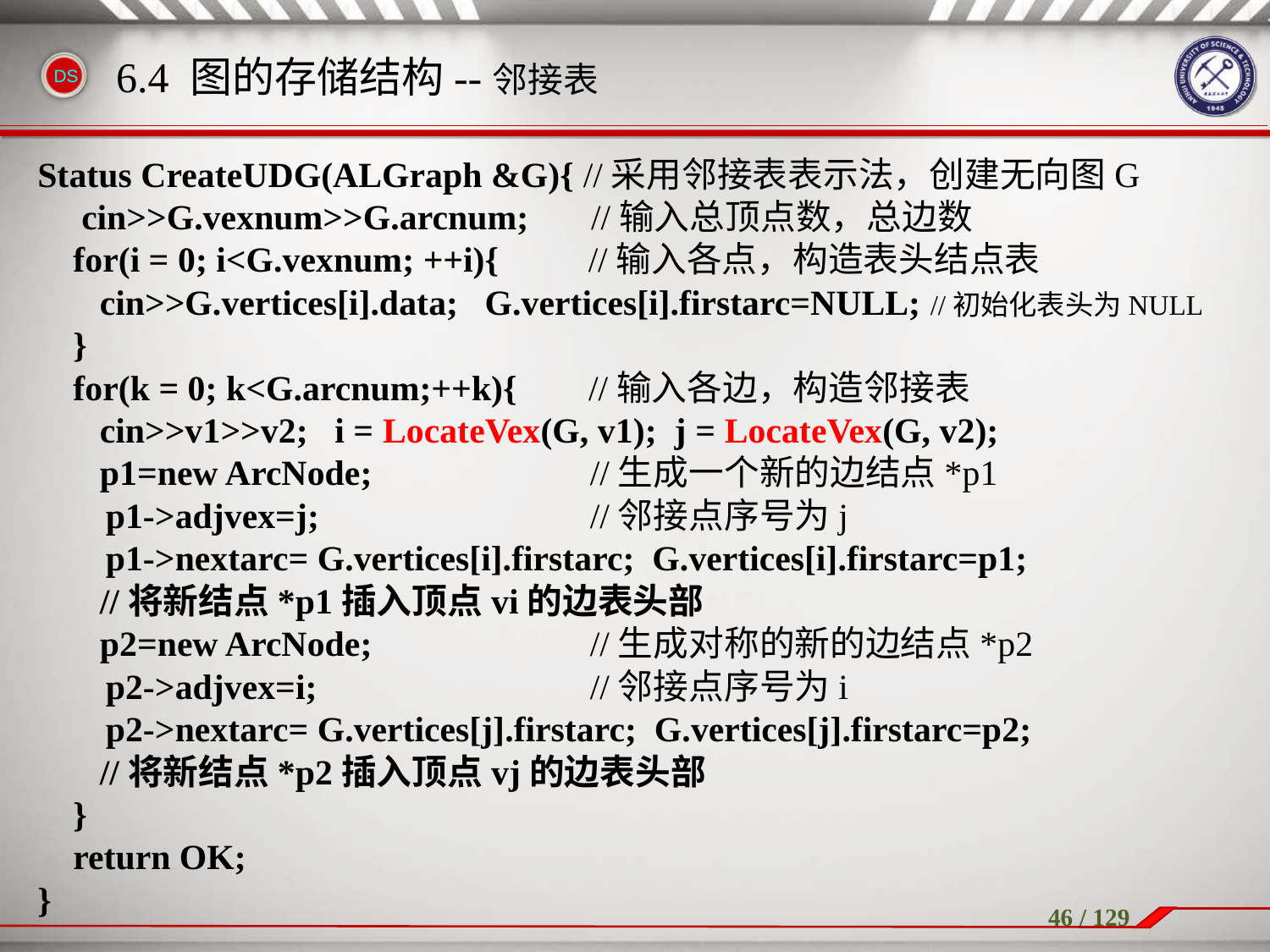

6.4 图的存储结构--邻接表
Status CreateUDG(ALGraph &G){ //采用邻接表表示法，创建无向图G
　cin>>G.vexnum>>G.arcnum;       //输入总顶点数，总边数
    for(i = 0; i<G.vexnum; ++i){          //输入各点，构造表头结点表
       cin>>G.vertices[i].data;   G.vertices[i].firstarc=NULL; //初始化表头为NULL
    }
    for(k = 0; k<G.arcnum;++k){        //输入各边，构造邻接表
       cin>>v1>>v2;   i = LocateVex(G, v1);  j = LocateVex(G, v2);
       p1=new ArcNode;               	     //生成一个新的边结点*p1
　   p1->adjvex=j;                   	     //邻接点序号为j
　   p1->nextarc= G.vertices[i].firstarc;  G.vertices[i].firstarc=p1;
       //将新结点*p1插入顶点vi的边表头部
       p2=new ArcNode; 		     //生成对称的新的边结点*p2
　   p2->adjvex=i;                   	     //邻接点序号为i
　   p2->nextarc= G.vertices[j].firstarc;  G.vertices[j].firstarc=p2;
       //将新结点*p2插入顶点vj的边表头部
    }
    return OK;
}